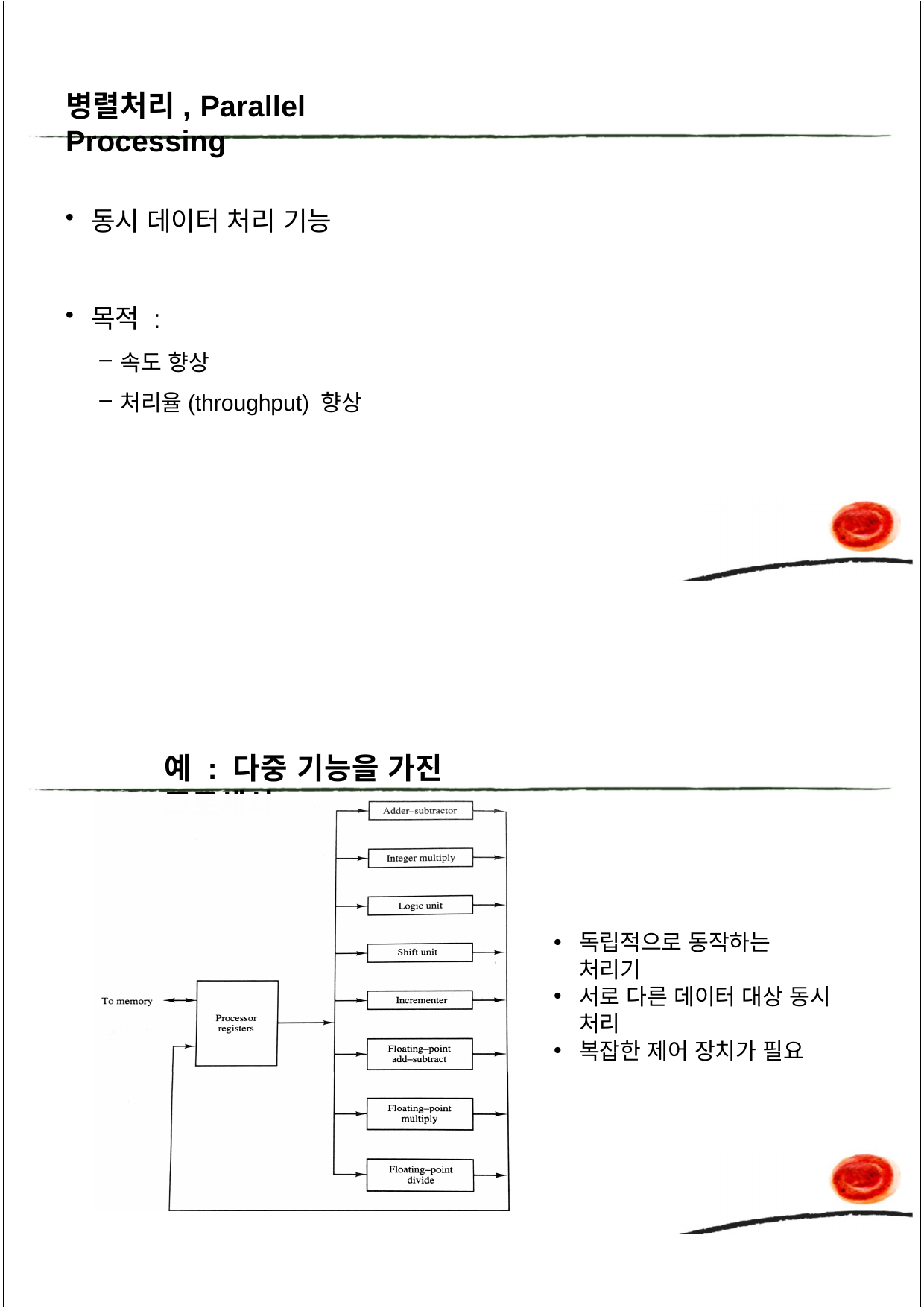

병렬처리, Parallel Processing

동시 데이터 처리 기능

목적 :
속도 향상
처리율(throughput) 향상

예 : 다중 기능을 가진 프로세서

독립적으로 동작하는 처리기
서로 다른 데이터 대상 동시 처리
복잡한 제어 장치가 필요